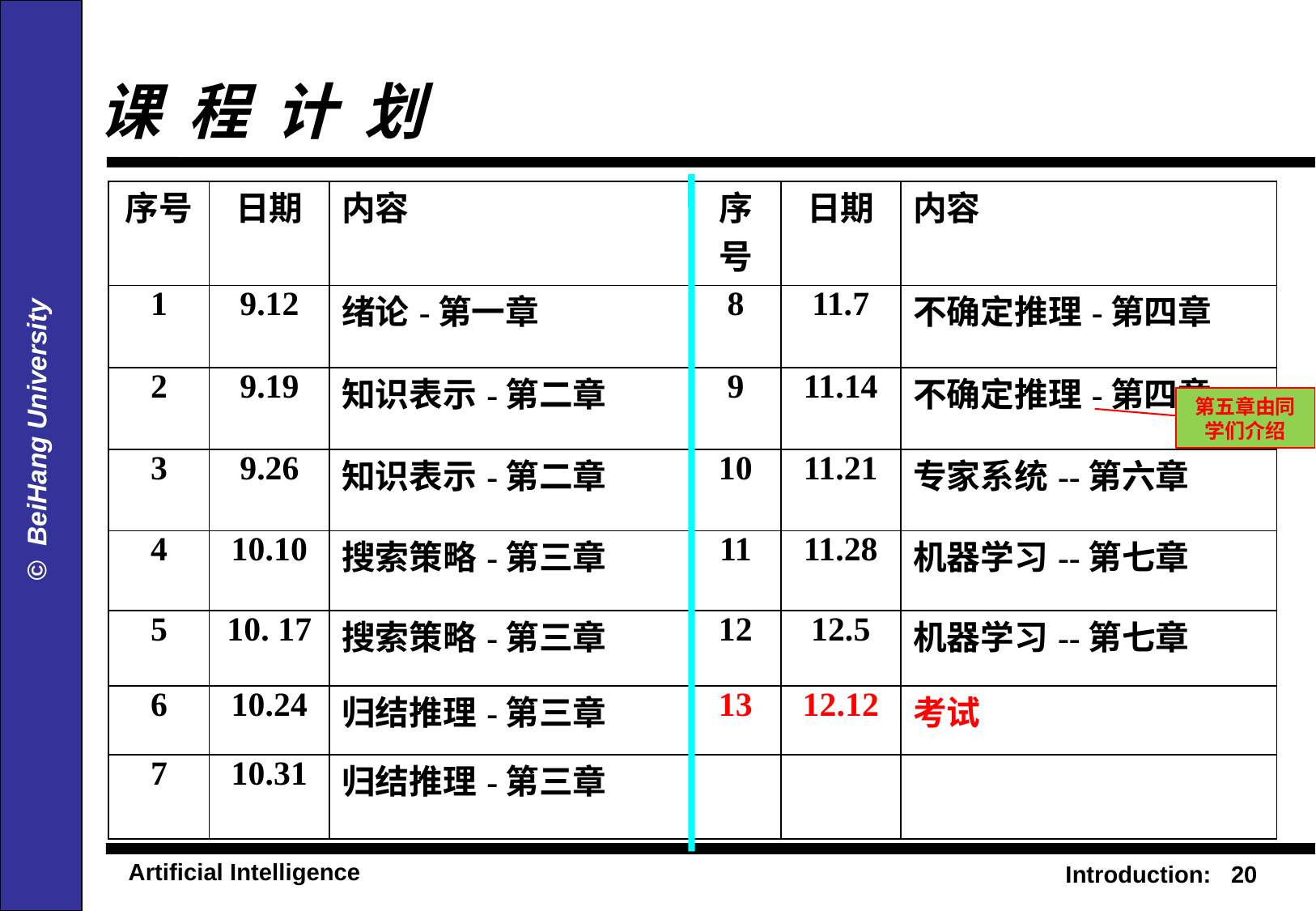

课  程  计  划

| 序号 | 日期 | 内容 | 序号 | 日期 | 内容 |
| --- | --- | --- | --- | --- | --- |
| 1 | 9.12 | 绪论-第一章 | 8 | 11.7 | 不确定推理-第四章 |
| 2 | 9.19 | 知识表示-第二章 | 9 | 11.14 | 不确定推理-第四章 |
| 3 | 9.26 | 知识表示-第二章 | 10 | 11.21 | 专家系统--第六章 |
| 4 | 10.10 | 搜索策略-第三章 | 11 | 11.28 | 机器学习--第七章 |
| 5 | 10. 17 | 搜索策略-第三章 | 12 | 12.5 | 机器学习--第七章 |
| 6 | 10.24 | 归结推理-第三章 | 13 | 12.12 | 考试 |
| 7 | 10.31 | 归结推理-第三章 |  |  |  |
第五章由同学们介绍